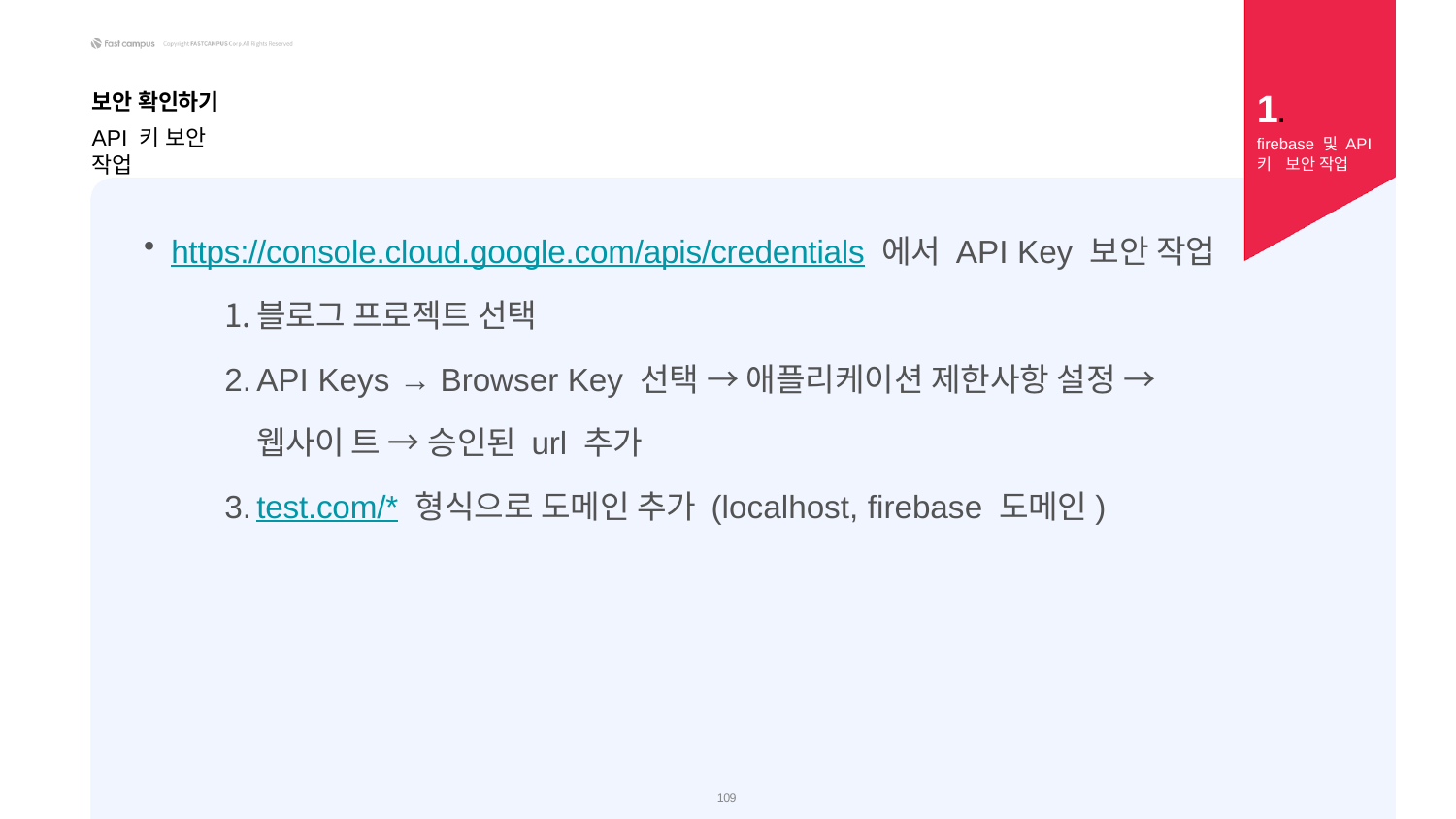

1.
firebase 및 API 키 보안 작업
보안 확인하기
API 키 보안 작업
https://console.cloud.google.com/apis/credentials 에서 API Key 보안 작업
블로그 프로젝트 선택
API Keys → Browser Key 선택 → 애플리케이션 제한사항 설정 → 웹사이 트 → 승인된 url 추가
test.com/* 형식으로 도메인 추가 (localhost, firebase 도메인)
109